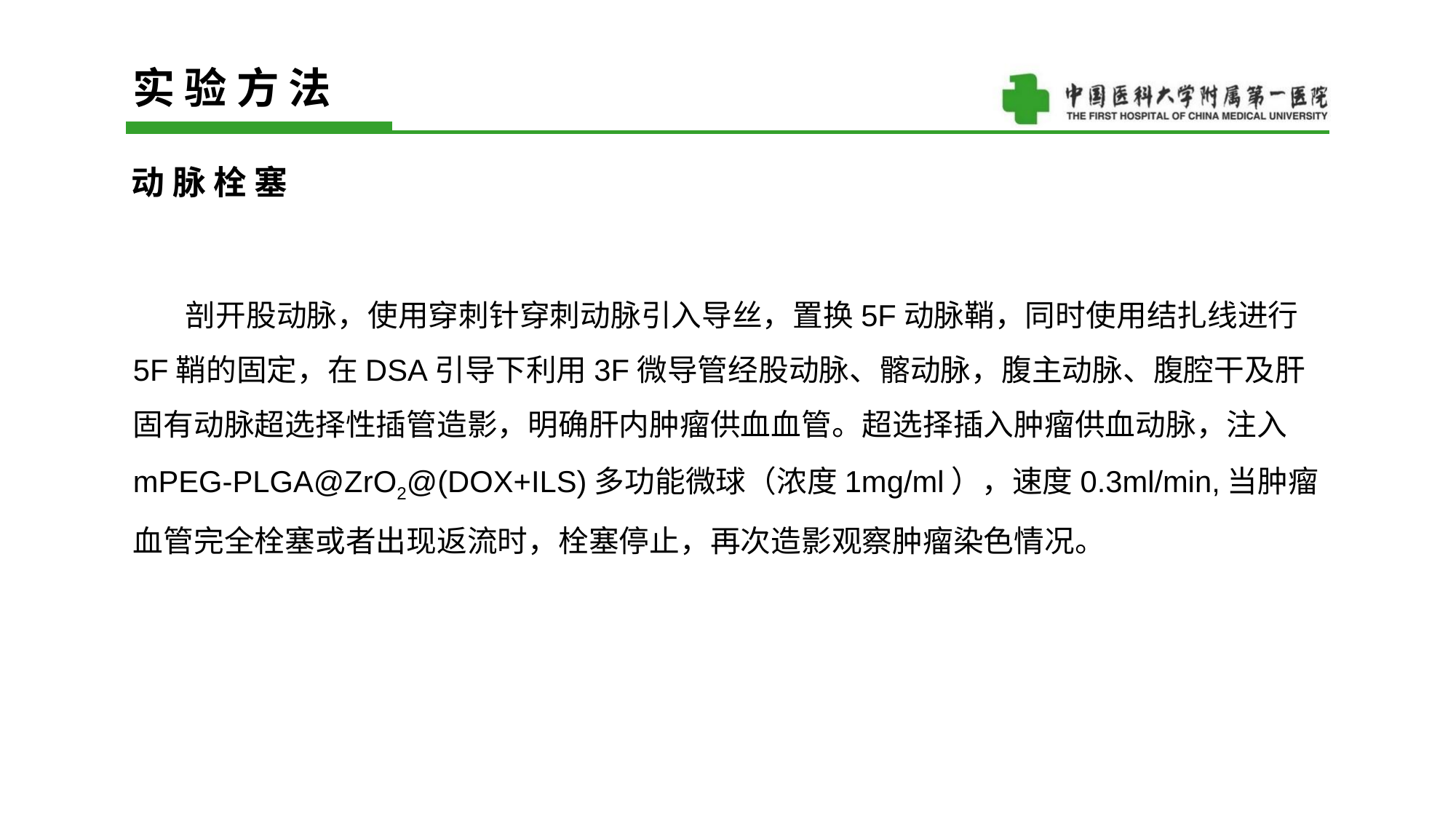

实 验 方 法
动 脉 栓 塞
    剖开股动脉，使用穿刺针穿刺动脉引入导丝，置换5F动脉鞘，同时使用结扎线进行5F鞘的固定，在DSA引导下利用3F微导管经股动脉、髂动脉，腹主动脉、腹腔干及肝固有动脉超选择性插管造影，明确肝内肿瘤供血血管。超选择插入肿瘤供血动脉，注入mPEG-PLGA@ZrO2@(DOX+ILS)多功能微球（浓度1mg/ml），速度0.3ml/min,当肿瘤血管完全栓塞或者出现返流时，栓塞停止，再次造影观察肿瘤染色情况。